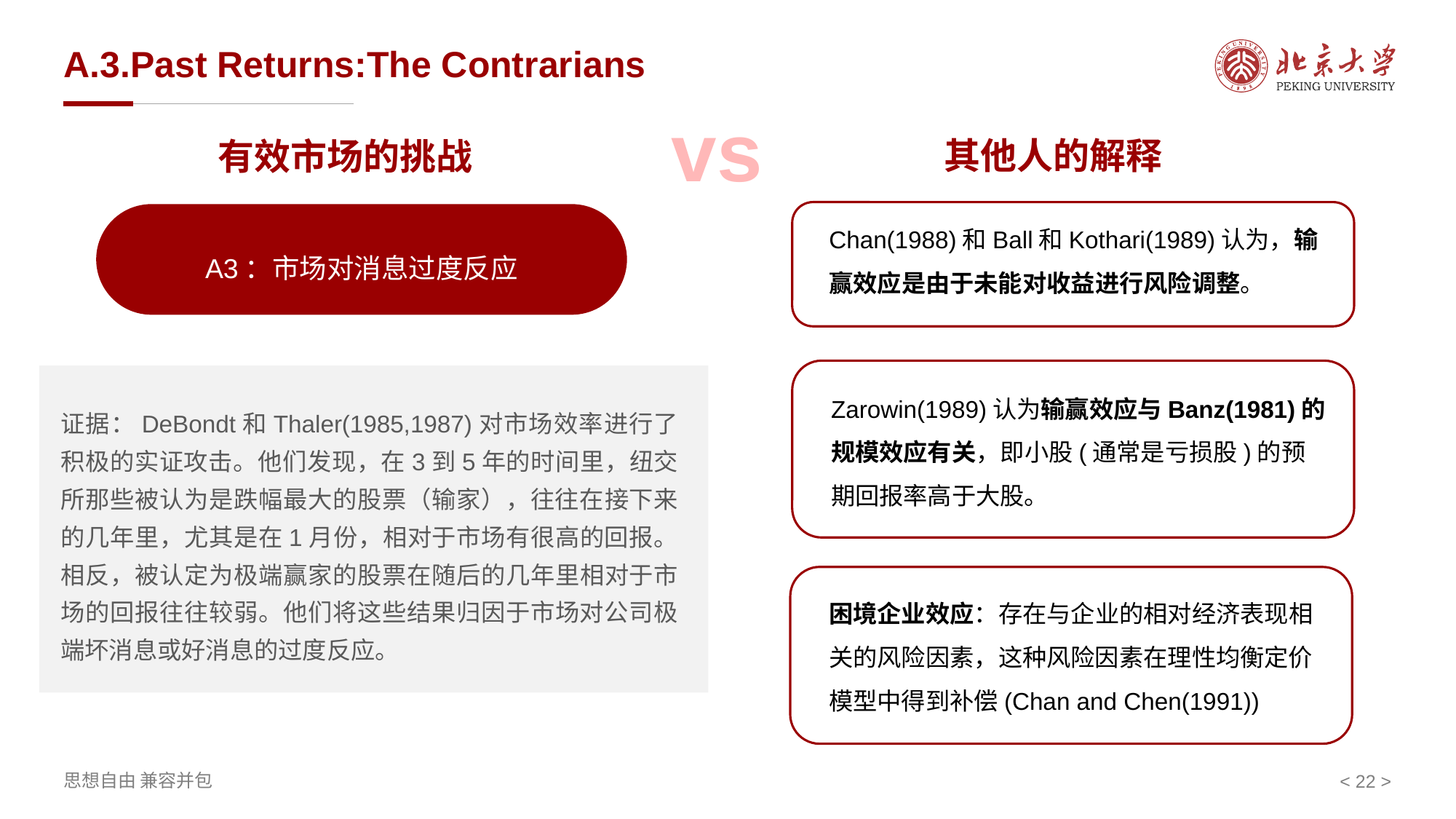

# A.3.Past Returns:The Contrarians
vs
其他人的解释
有效市场的挑战

A3：市场对消息过度反应
Chan(1988)和Ball和Kothari(1989)认为，输赢效应是由于未能对收益进行风险调整。

证据：DeBondt和Thaler(1985,1987)对市场效率进行了积极的实证攻击。他们发现，在3到5年的时间里，纽交所那些被认为是跌幅最大的股票（输家），往往在接下来的几年里，尤其是在1月份，相对于市场有很高的回报。相反，被认定为极端赢家的股票在随后的几年里相对于市场的回报往往较弱。他们将这些结果归因于市场对公司极端坏消息或好消息的过度反应。

Zarowin(1989)认为输赢效应与Banz(1981)的规模效应有关，即小股(通常是亏损股)的预期回报率高于大股。

困境企业效应：存在与企业的相对经济表现相关的风险因素，这种风险因素在理性均衡定价模型中得到补偿(Chan and Chen(1991))
< 22 >